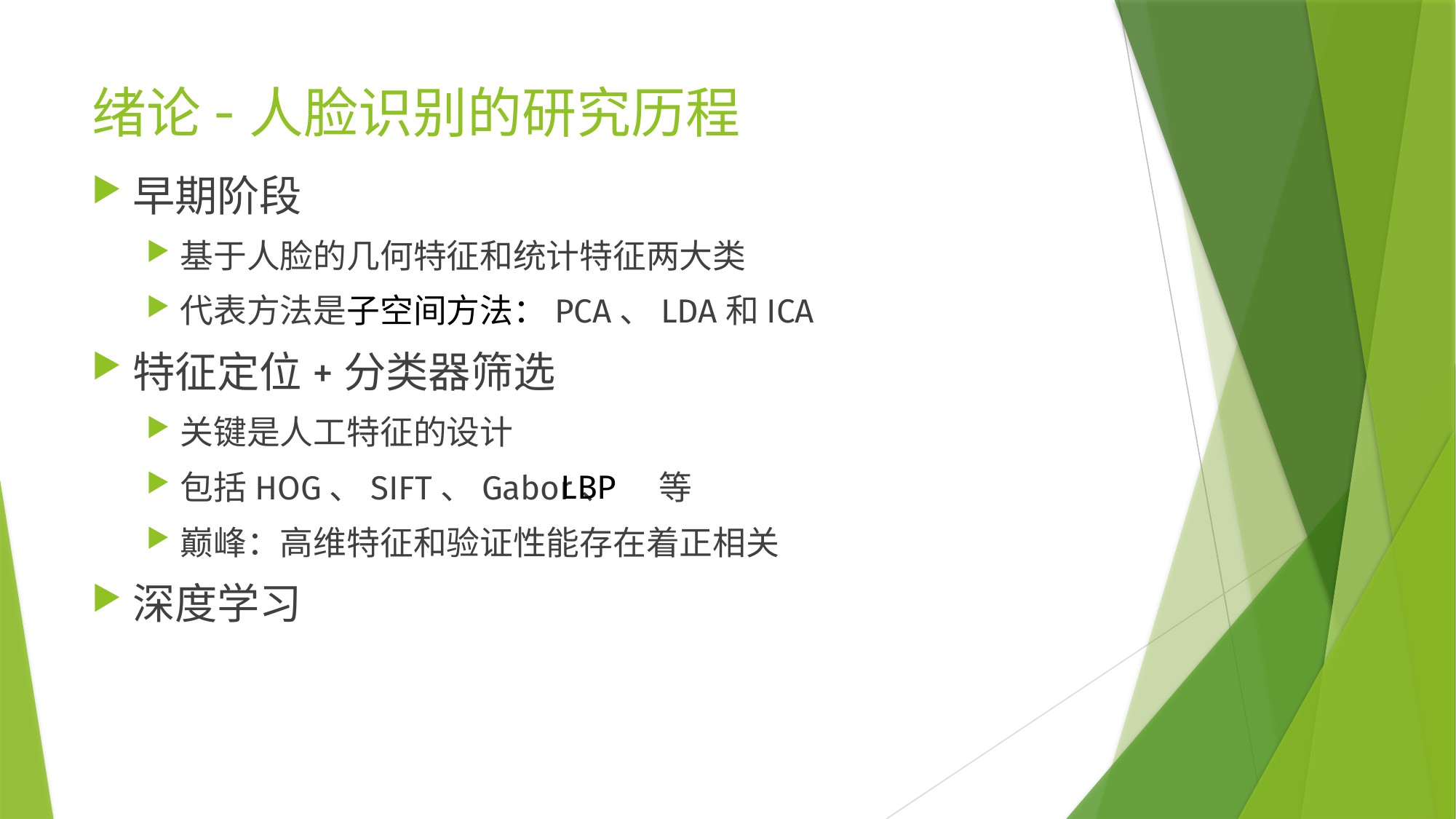

# 绪论-人脸识别的研究历程
早期阶段
基于人脸的几何特征和统计特征两大类
代表方法是子空间方法：PCA、LDA和ICA
特征定位+分类器筛选
关键是人工特征的设计
包括HOG、SIFT、Gabor、      等
巅峰：高维特征和验证性能存在着正相关
深度学习
LBP